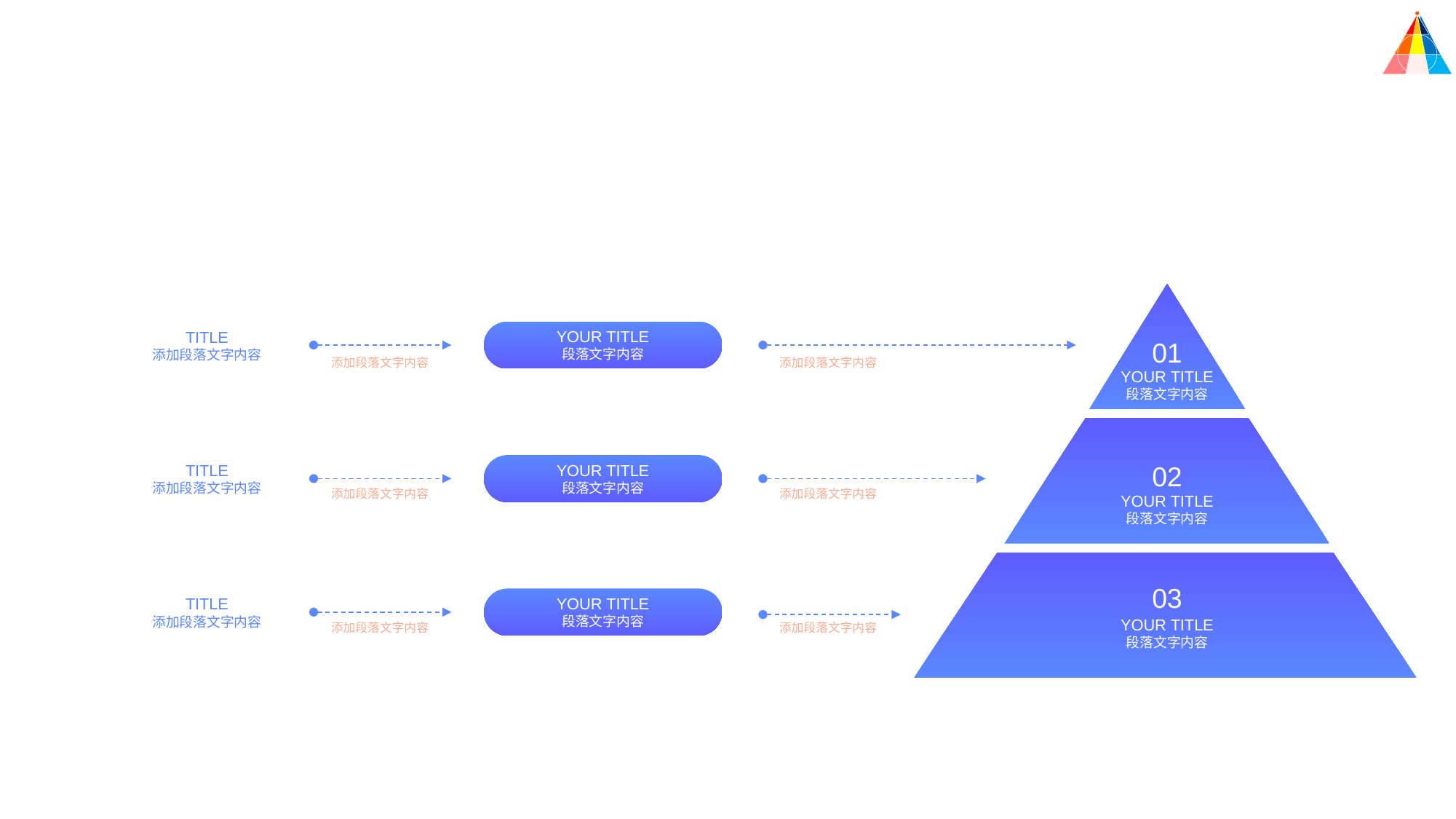

YOUR TITLE
段落文字内容
TITLE
添加段落文字内容
01
添加段落文字内容
添加段落文字内容
YOUR TITLE
段落文字内容

02

YOUR TITLE
段落文字内容
TITLE
添加段落文字内容
添加段落文字内容
添加段落文字内容
YOUR TITLE
段落文字内容

03

YOUR TITLE
段落文字内容
TITLE
添加段落文字内容
YOUR TITLE
段落文字内容
添加段落文字内容
添加段落文字内容